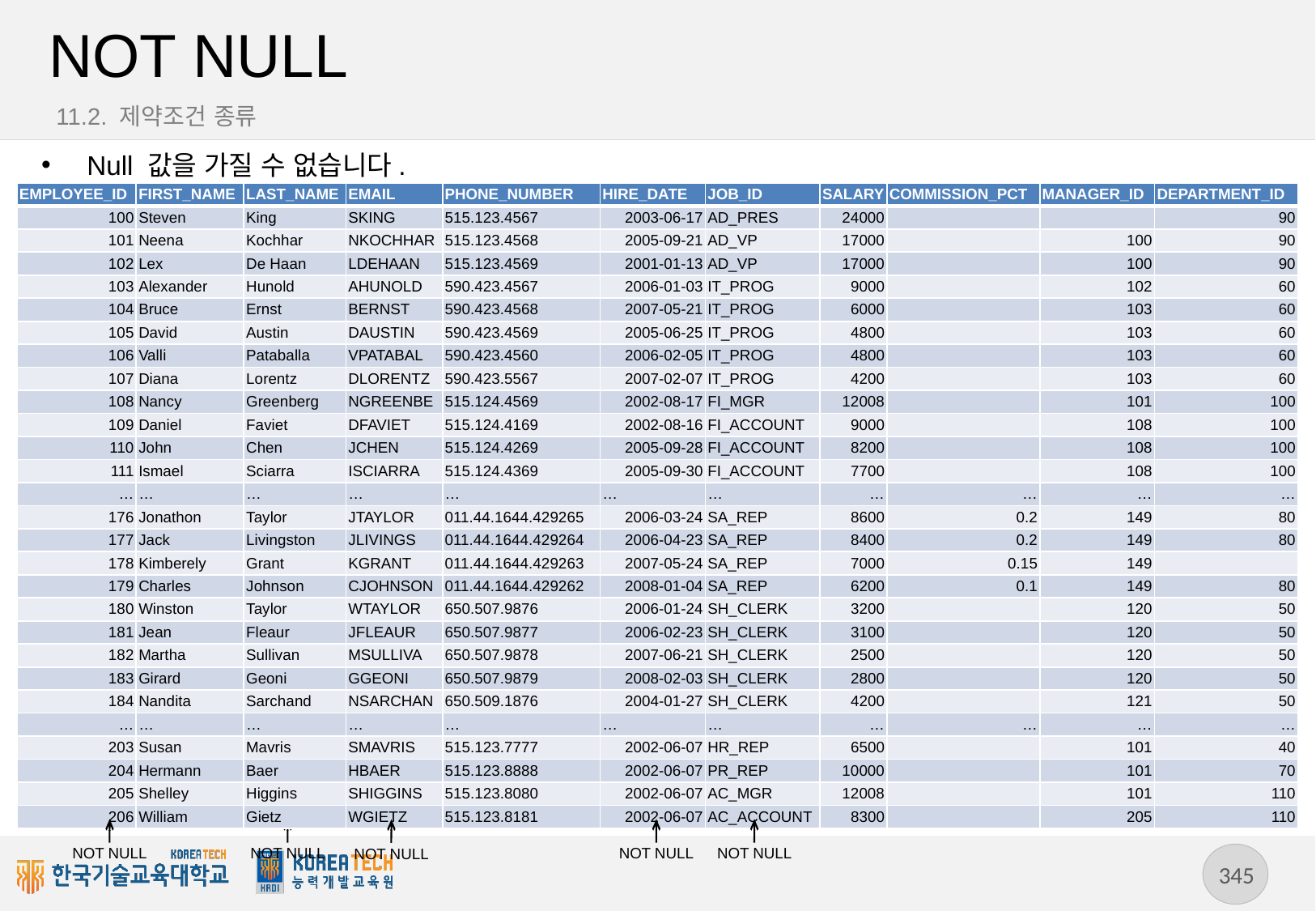

# NOT NULL
11.2. 제약조건 종류
Null 값을 가질 수 없습니다.
| EMPLOYEE\_ID | FIRST\_NAME | LAST\_NAME | EMAIL | PHONE\_NUMBER | HIRE\_DATE | JOB\_ID | SALARY | COMMISSION\_PCT | MANAGER\_ID | DEPARTMENT\_ID |
| --- | --- | --- | --- | --- | --- | --- | --- | --- | --- | --- |
| 100 | Steven | King | SKING | 515.123.4567 | 2003-06-17 | AD\_PRES | 24000 |  |  | 90 |
| 101 | Neena | Kochhar | NKOCHHAR | 515.123.4568 | 2005-09-21 | AD\_VP | 17000 |  | 100 | 90 |
| 102 | Lex | De Haan | LDEHAAN | 515.123.4569 | 2001-01-13 | AD\_VP | 17000 |  | 100 | 90 |
| 103 | Alexander | Hunold | AHUNOLD | 590.423.4567 | 2006-01-03 | IT\_PROG | 9000 |  | 102 | 60 |
| 104 | Bruce | Ernst | BERNST | 590.423.4568 | 2007-05-21 | IT\_PROG | 6000 |  | 103 | 60 |
| 105 | David | Austin | DAUSTIN | 590.423.4569 | 2005-06-25 | IT\_PROG | 4800 |  | 103 | 60 |
| 106 | Valli | Pataballa | VPATABAL | 590.423.4560 | 2006-02-05 | IT\_PROG | 4800 |  | 103 | 60 |
| 107 | Diana | Lorentz | DLORENTZ | 590.423.5567 | 2007-02-07 | IT\_PROG | 4200 |  | 103 | 60 |
| 108 | Nancy | Greenberg | NGREENBE | 515.124.4569 | 2002-08-17 | FI\_MGR | 12008 |  | 101 | 100 |
| 109 | Daniel | Faviet | DFAVIET | 515.124.4169 | 2002-08-16 | FI\_ACCOUNT | 9000 |  | 108 | 100 |
| 110 | John | Chen | JCHEN | 515.124.4269 | 2005-09-28 | FI\_ACCOUNT | 8200 |  | 108 | 100 |
| 111 | Ismael | Sciarra | ISCIARRA | 515.124.4369 | 2005-09-30 | FI\_ACCOUNT | 7700 |  | 108 | 100 |
| … | … | … | … | … | … | … | … | … | … | … |
| 176 | Jonathon | Taylor | JTAYLOR | 011.44.1644.429265 | 2006-03-24 | SA\_REP | 8600 | 0.2 | 149 | 80 |
| 177 | Jack | Livingston | JLIVINGS | 011.44.1644.429264 | 2006-04-23 | SA\_REP | 8400 | 0.2 | 149 | 80 |
| 178 | Kimberely | Grant | KGRANT | 011.44.1644.429263 | 2007-05-24 | SA\_REP | 7000 | 0.15 | 149 |  |
| 179 | Charles | Johnson | CJOHNSON | 011.44.1644.429262 | 2008-01-04 | SA\_REP | 6200 | 0.1 | 149 | 80 |
| 180 | Winston | Taylor | WTAYLOR | 650.507.9876 | 2006-01-24 | SH\_CLERK | 3200 |  | 120 | 50 |
| 181 | Jean | Fleaur | JFLEAUR | 650.507.9877 | 2006-02-23 | SH\_CLERK | 3100 |  | 120 | 50 |
| 182 | Martha | Sullivan | MSULLIVA | 650.507.9878 | 2007-06-21 | SH\_CLERK | 2500 |  | 120 | 50 |
| 183 | Girard | Geoni | GGEONI | 650.507.9879 | 2008-02-03 | SH\_CLERK | 2800 |  | 120 | 50 |
| 184 | Nandita | Sarchand | NSARCHAN | 650.509.1876 | 2004-01-27 | SH\_CLERK | 4200 |  | 121 | 50 |
| … | … | … | … | … | … | … | … | … | … | … |
| 203 | Susan | Mavris | SMAVRIS | 515.123.7777 | 2002-06-07 | HR\_REP | 6500 |  | 101 | 40 |
| 204 | Hermann | Baer | HBAER | 515.123.8888 | 2002-06-07 | PR\_REP | 10000 |  | 101 | 70 |
| 205 | Shelley | Higgins | SHIGGINS | 515.123.8080 | 2002-06-07 | AC\_MGR | 12008 |  | 101 | 110 |
| 206 | William | Gietz | WGIETZ | 515.123.8181 | 2002-06-07 | AC\_ACCOUNT | 8300 |  | 205 | 110 |
NOT NULL
NOT NULL
NOT NULL
NOT NULL
NOT NULL